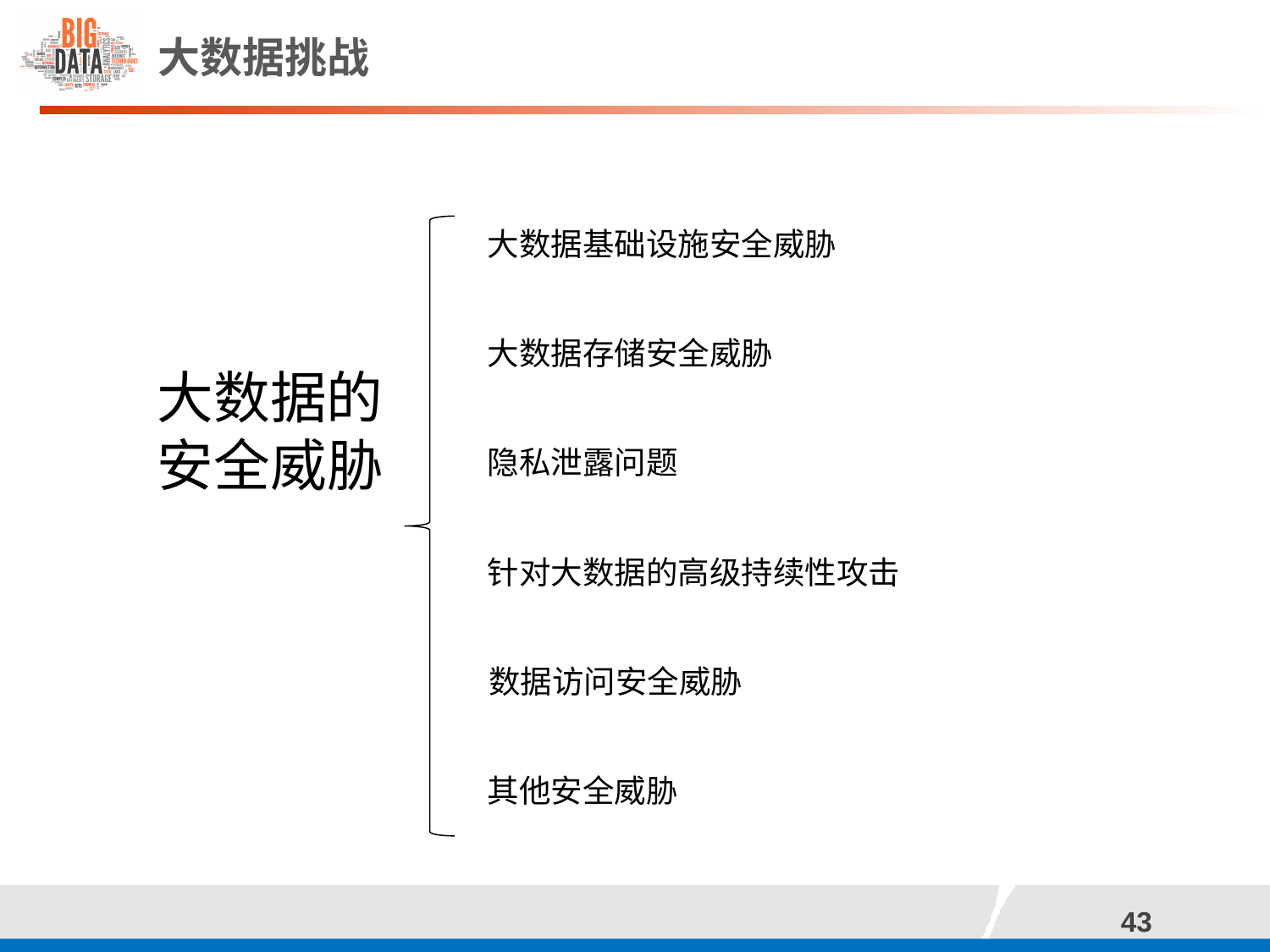

大数据挑战

大数据基础设施安全威胁
大数据存储安全威胁
大数据的安全威胁
隐私泄露问题
针对大数据的高级持续性攻击
数据访问安全威胁
其他安全威胁